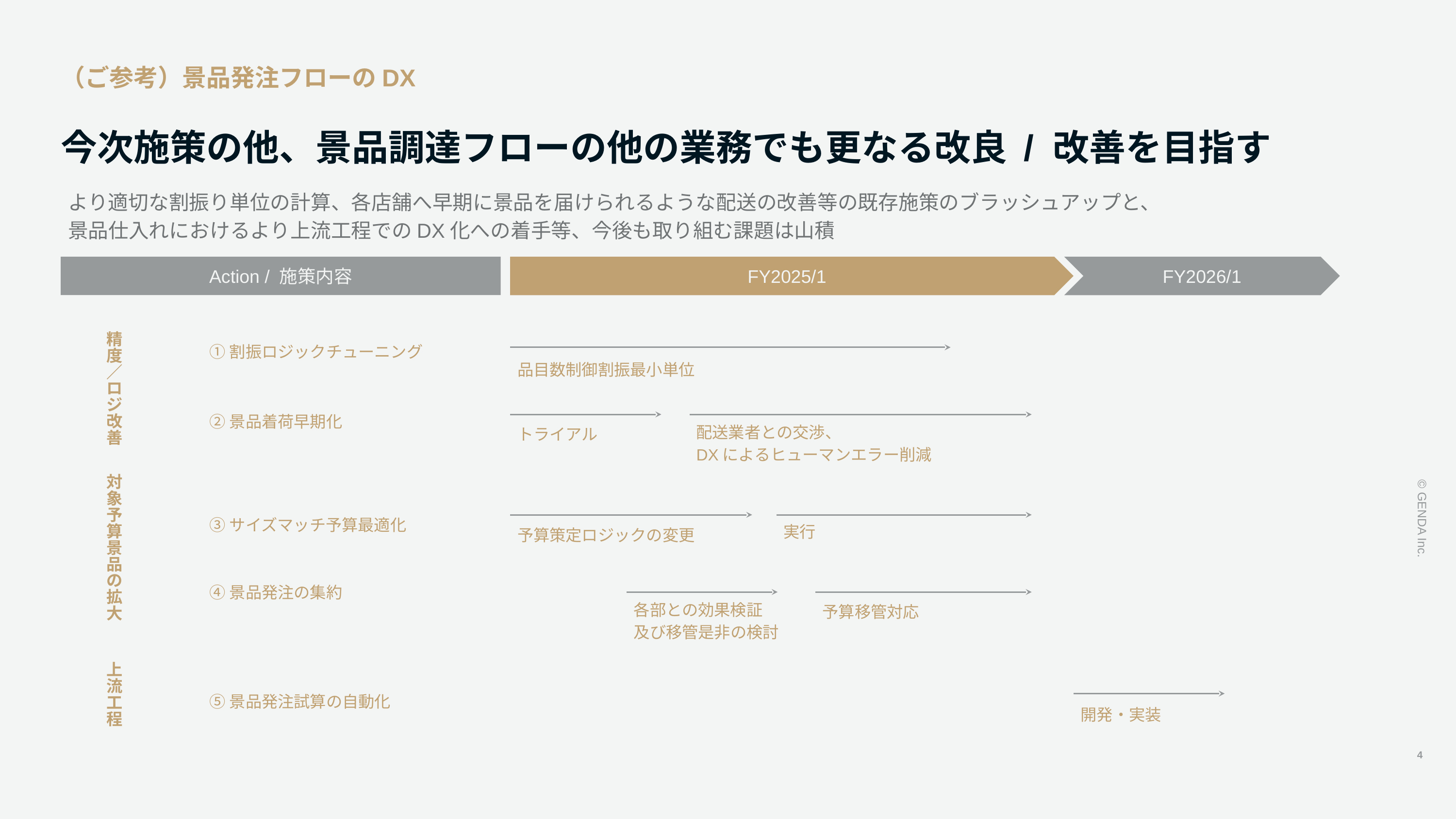

（ご参考）景品発注フローのDX
# 今次施策の他、景品調達フローの他の業務でも更なる改良 / 改善を目指す
より適切な割振り単位の計算、各店舗へ早期に景品を届けられるような配送の改善等の既存施策のブラッシュアップと、
景品仕入れにおけるより上流工程でのDX化への着手等、今後も取り組む課題は山積
Action / 施策内容
FY2025/1
FY2026/1
精
度
／
ロ
ジ
改
善
①割振ロジックチューニング
品目数制御割振最小単位
②景品着荷早期化
トライアル
配送業者との交渉、
DXによるヒューマンエラー削減
③サイズマッチ予算最適化
対象予算
景品の拡大

予算策定ロジックの変更
実行
④景品発注の集約
各部との効果検証
及び移管是非の検討
予算移管対応
上
流
工
程
⑤景品発注試算の自動化
開発・実装
4